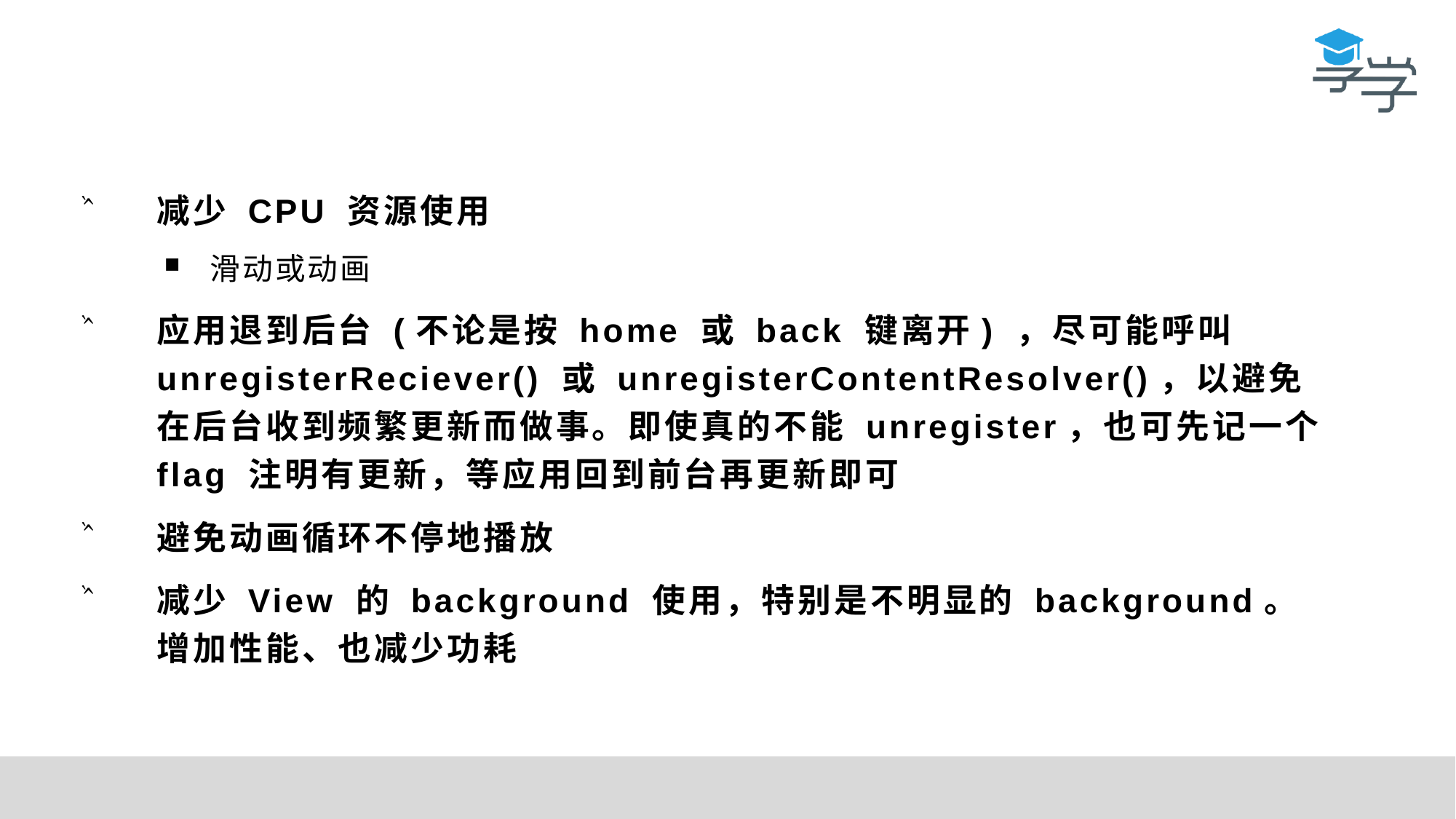

减少 CPU 资源使用
滑动或动画
应用退到后台 (不论是按 home 或 back 键离开) ，尽可能呼叫 unregisterReciever() 或 unregisterContentResolver()，以避免在后台收到频繁更新而做事。即使真的不能 unregister，也可先记一个 flag 注明有更新，等应用回到前台再更新即可
避免动画循环不停地播放
减少 View 的 background 使用，特别是不明显的 background。增加性能、也减少功耗
43